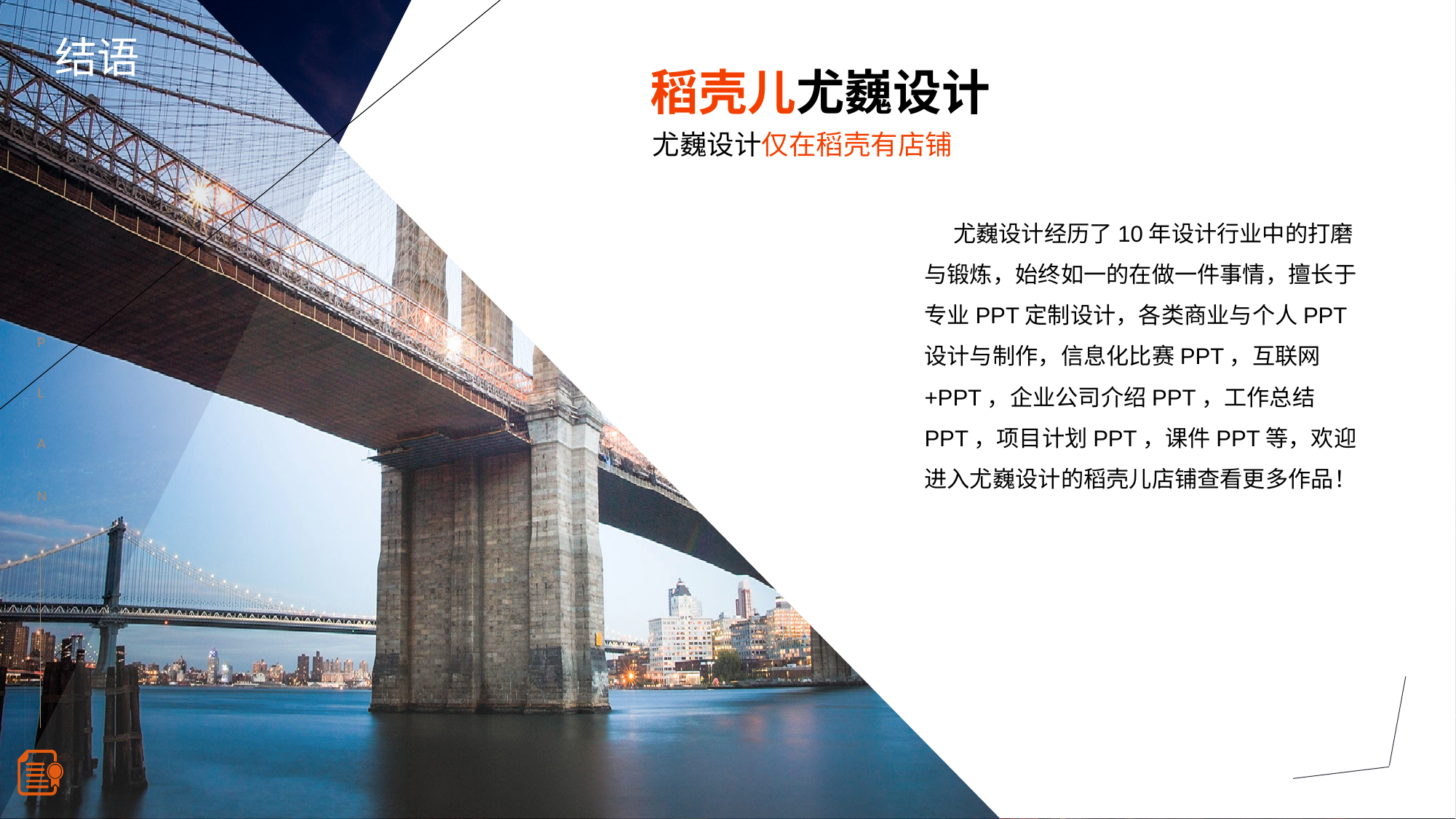

稻壳儿尤巍设计
尤巍设计仅在稻壳有店铺
结语

     尤巍设计经历了10年设计行业中的打磨与锻炼，始终如一的在做一件事情，擅长于专业PPT定制设计，各类商业与个人PPT设计与制作，信息化比赛PPT，互联网+PPT，企业公司介绍PPT，工作总结PPT，项目计划PPT，课件PPT等，欢迎进入尤巍设计的稻壳儿店铺查看更多作品！
P
 L
A
N
P
 L
A
N